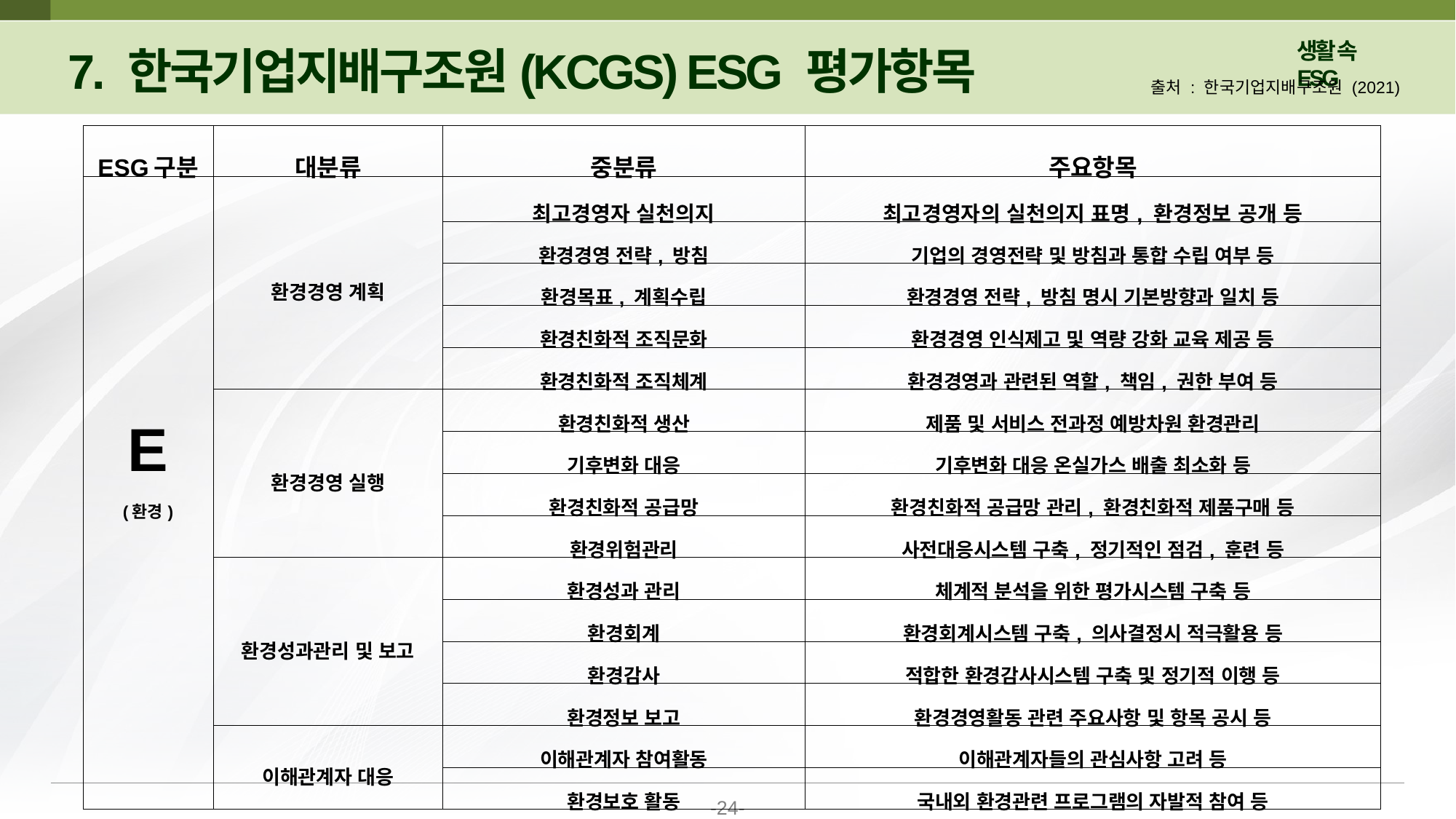

7. 한국기업지배구조원(KCGS) ESG 평가항목
출처 : 한국기업지배구조원 (2021)
| ESG구분 | 대분류 | 중분류 | 주요항목 |
| --- | --- | --- | --- |
| E (환경) | 환경경영 계획 | 최고경영자 실천의지 | 최고경영자의 실천의지 표명, 환경정보 공개 등 |
|  |  | 환경경영 전략, 방침 | 기업의 경영전략 및 방침과 통합 수립 여부 등 |
|  |  | 환경목표, 계획수립 | 환경경영 전략, 방침 명시 기본방향과 일치 등 |
|  |  | 환경친화적 조직문화 | 환경경영 인식제고 및 역량 강화 교육 제공 등 |
|  |  | 환경친화적 조직체계 | 환경경영과 관련된 역할, 책임, 권한 부여 등 |
|  | 환경경영 실행 | 환경친화적 생산 | 제품 및 서비스 전과정 예방차원 환경관리 |
|  |  | 기후변화 대응 | 기후변화 대응 온실가스 배출 최소화 등 |
|  |  | 환경친화적 공급망 | 환경친화적 공급망 관리, 환경친화적 제품구매 등 |
|  |  | 환경위험관리 | 사전대응시스템 구축, 정기적인 점검, 훈련 등 |
|  | 환경성과관리 및 보고 | 환경성과 관리 | 체계적 분석을 위한 평가시스템 구축 등 |
|  |  | 환경회계 | 환경회계시스템 구축, 의사결정시 적극활용 등 |
|  |  | 환경감사 | 적합한 환경감사시스템 구축 및 정기적 이행 등 |
|  |  | 환경정보 보고 | 환경경영활동 관련 주요사항 및 항목 공시 등 |
|  | 이해관계자 대응 | 이해관계자 참여활동 | 이해관계자들의 관심사항 고려 등 |
|  |  | 환경보호 활동 | 국내외 환경관련 프로그램의 자발적 참여 등 |
G지배구조